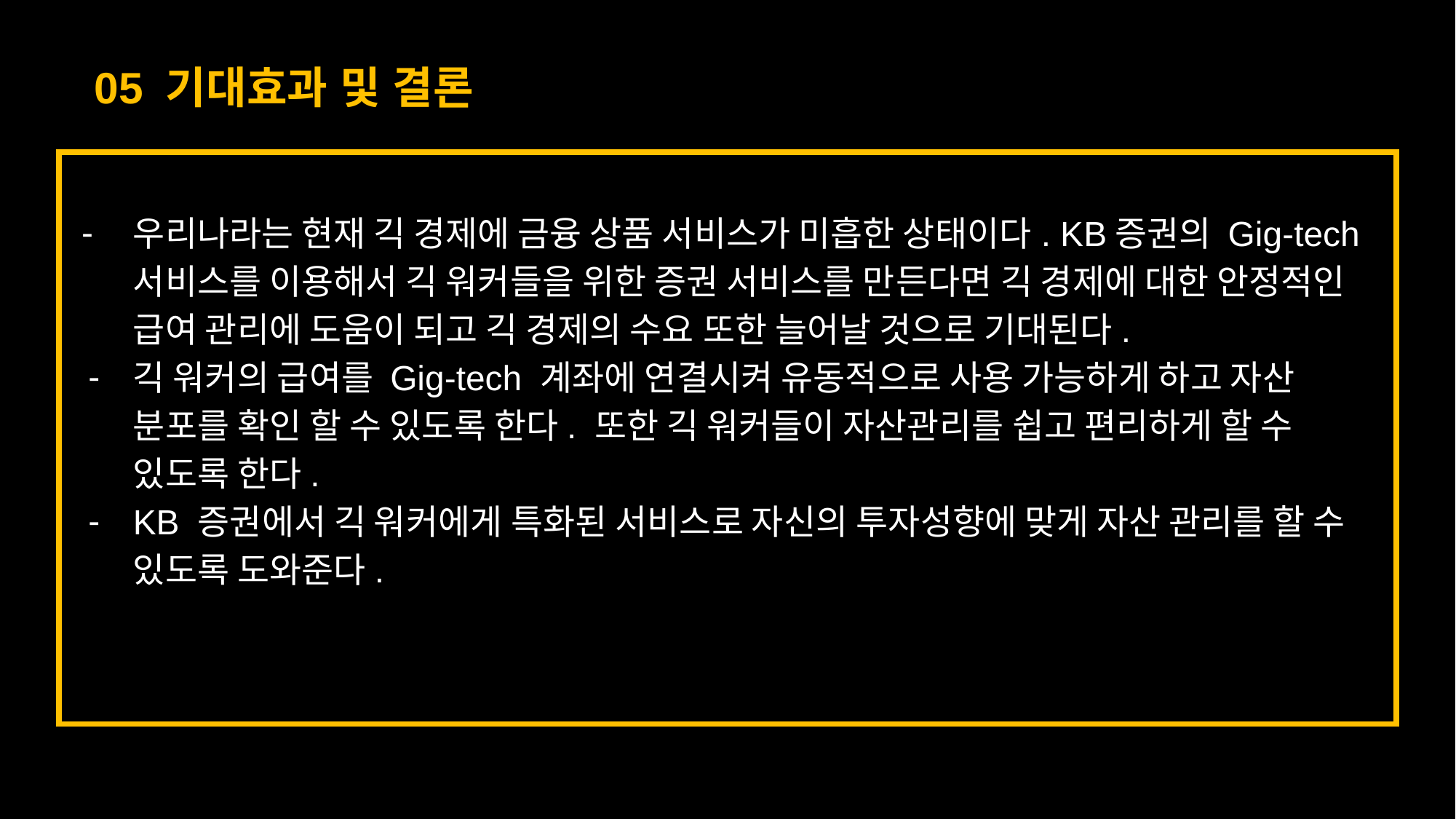

05 기대효과 및 결론

우리나라는 현재 긱 경제에 금융 상품 서비스가 미흡한 상태이다. KB증권의 Gig-tech서비스를 이용해서 긱 워커들을 위한 증권 서비스를 만든다면 긱 경제에 대한 안정적인 급여 관리에 도움이 되고 긱 경제의 수요 또한 늘어날 것으로 기대된다.
긱 워커의 급여를 Gig-tech 계좌에 연결시켜 유동적으로 사용 가능하게 하고 자산 분포를 확인 할 수 있도록 한다. 또한 긱 워커들이 자산관리를 쉽고 편리하게 할 수 있도록 한다.
KB 증권에서 긱 워커에게 특화된 서비스로 자신의 투자성향에 맞게 자산 관리를 할 수 있도록 도와준다.